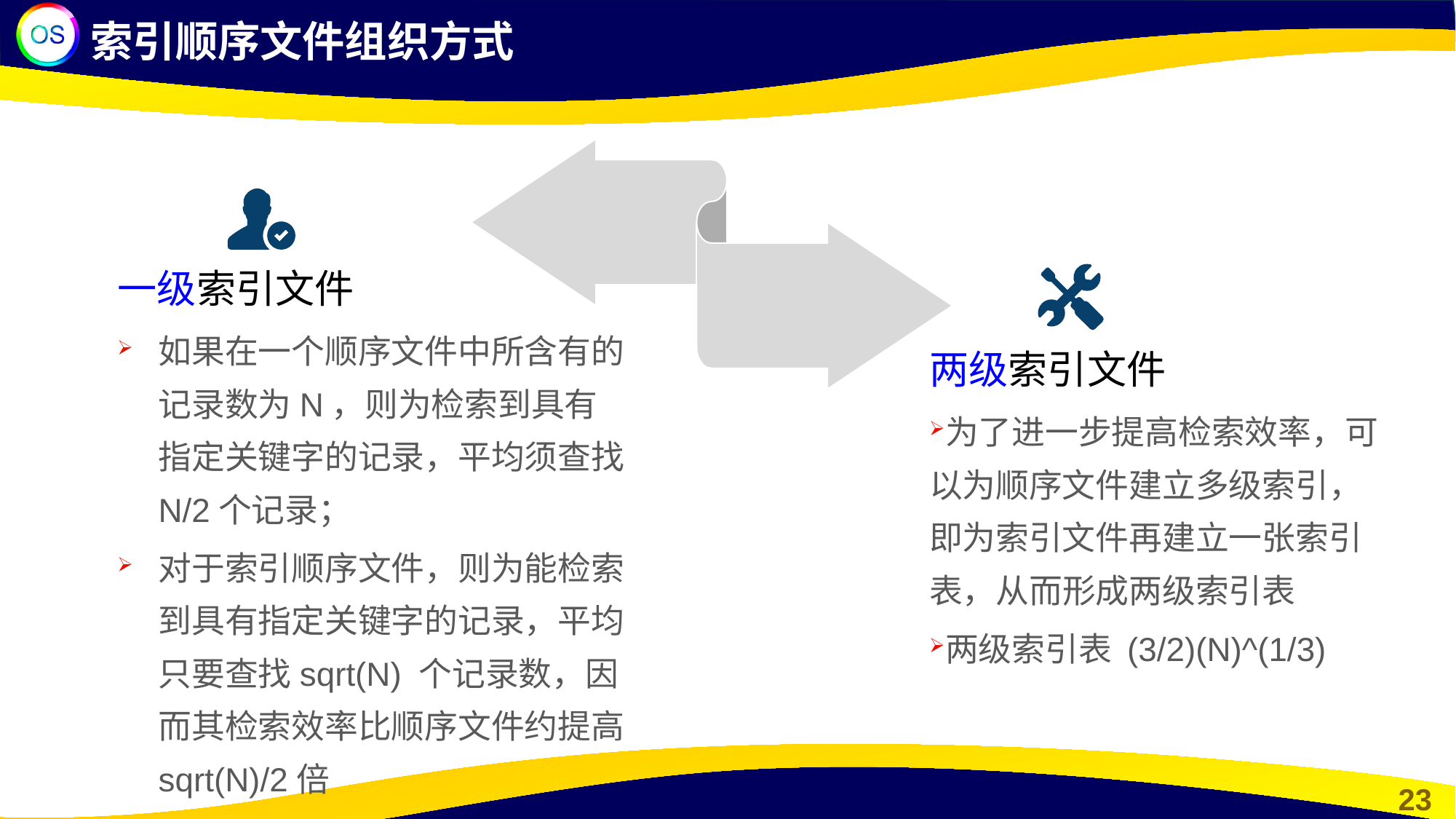

索引顺序文件组织方式

一级索引文件
如果在一个顺序文件中所含有的记录数为N，则为检索到具有指定关键字的记录，平均须查找N/2个记录；
对于索引顺序文件，则为能检索到具有指定关键字的记录，平均只要查找sqrt(N) 个记录数，因而其检索效率比顺序文件约提高sqrt(N)/2倍

两级索引文件
为了进一步提高检索效率，可以为顺序文件建立多级索引，即为索引文件再建立一张索引表，从而形成两级索引表
两级索引表 (3/2)(N)^(1/3)